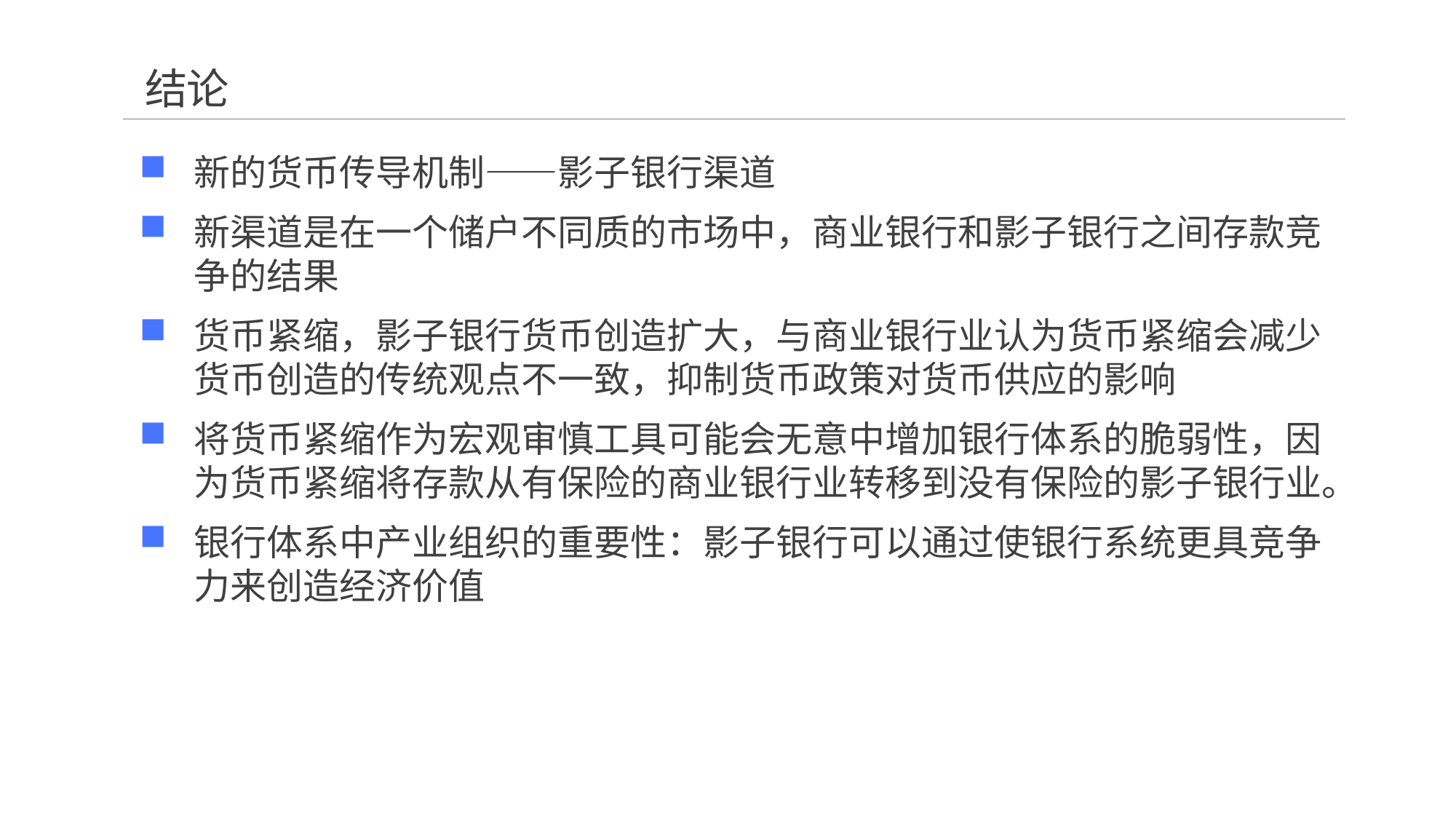

# 结论
新的货币传导机制——影子银行渠道
新渠道是在一个储户不同质的市场中，商业银行和影子银行之间存款竞争的结果
货币紧缩，影子银行货币创造扩大，与商业银行业认为货币紧缩会减少货币创造的传统观点不一致，抑制货币政策对货币供应的影响
将货币紧缩作为宏观审慎工具可能会无意中增加银行体系的脆弱性，因为货币紧缩将存款从有保险的商业银行业转移到没有保险的影子银行业。
银行体系中产业组织的重要性：影子银行可以通过使银行系统更具竞争力来创造经济价值

43